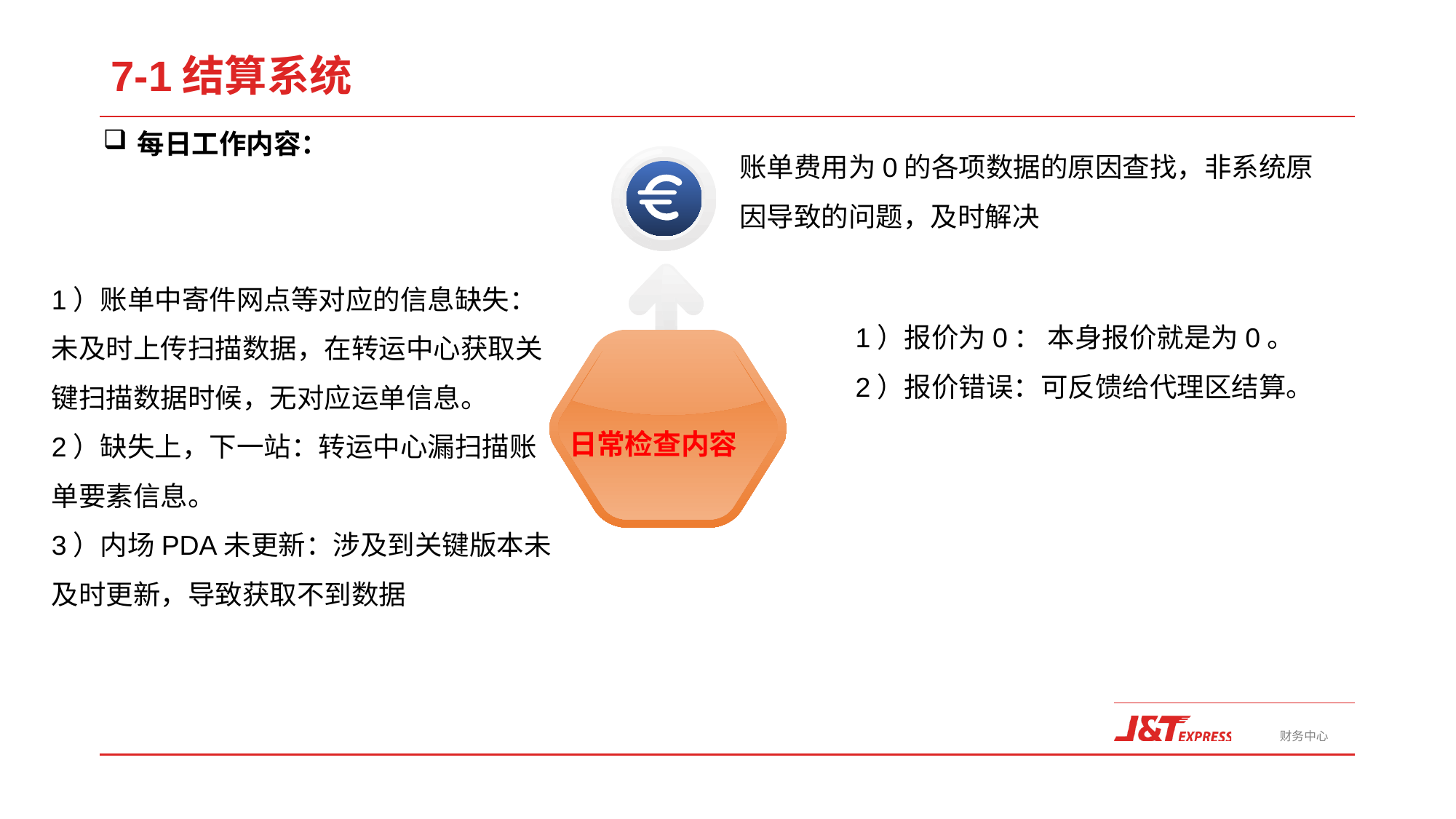

7-1结算系统
每日工作内容：
账单费用为0的各项数据的原因查找，非系统原因导致的问题，及时解决

1）账单中寄件网点等对应的信息缺失：未及时上传扫描数据，在转运中心获取关键扫描数据时候，无对应运单信息。
2）缺失上，下一站：转运中心漏扫描账单要素信息。
3）内场PDA未更新：涉及到关键版本未及时更新，导致获取不到数据

1）报价为0： 本身报价就是为0。
2）报价错误：可反馈给代理区结算。

日常检查内容